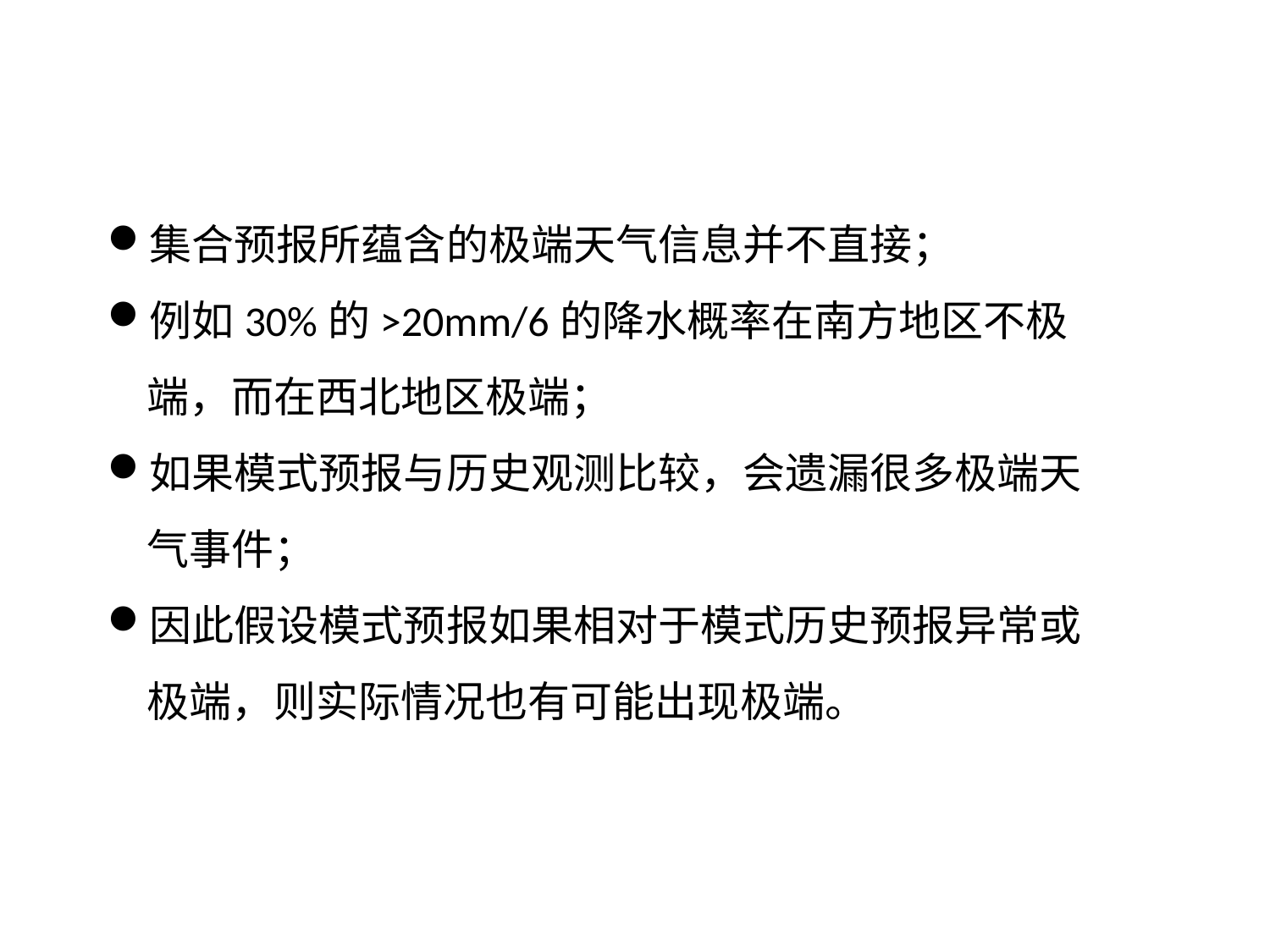

集合预报所蕴含的极端天气信息并不直接；
例如30%的>20mm/6的降水概率在南方地区不极端，而在西北地区极端；
如果模式预报与历史观测比较，会遗漏很多极端天气事件；
因此假设模式预报如果相对于模式历史预报异常或极端，则实际情况也有可能出现极端。